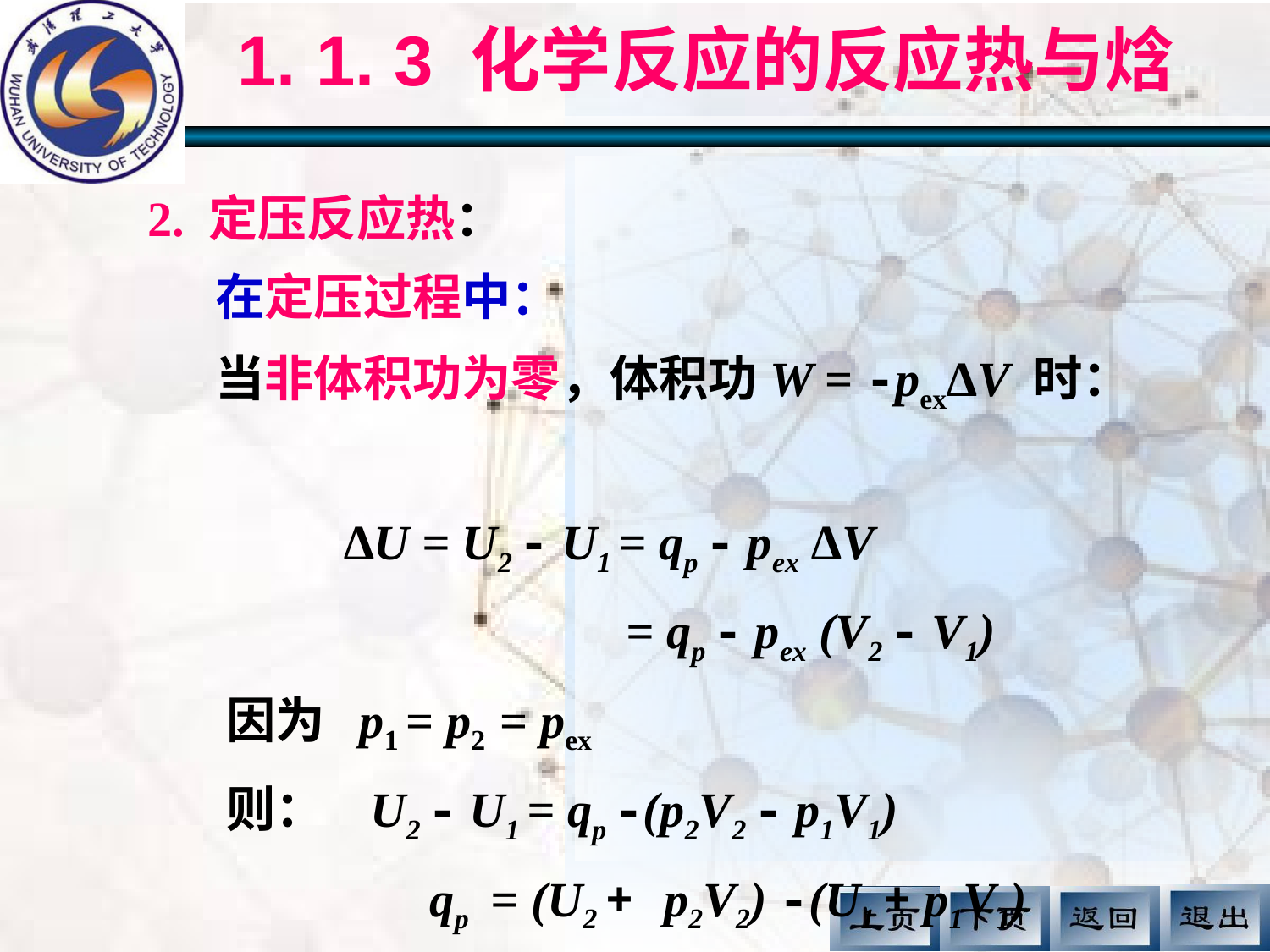

# 1. 1. 3 化学反应的反应热与焓
2. 定压反应热：
     在定压过程中：
     当非体积功为零，体积功W = -pex∆V 时：
                ∆U = U2 - U1 = qp - pex ∆V
                                       = qp - pex (V2 - V1)
      因为  p1 = p2  = pex
      则：   U2 - U1 = qp -(p2V2 - p1V1)
                       qp   = (U2 + p2V2) -(U1 + p1V1)
                               = ∆(U + pV)